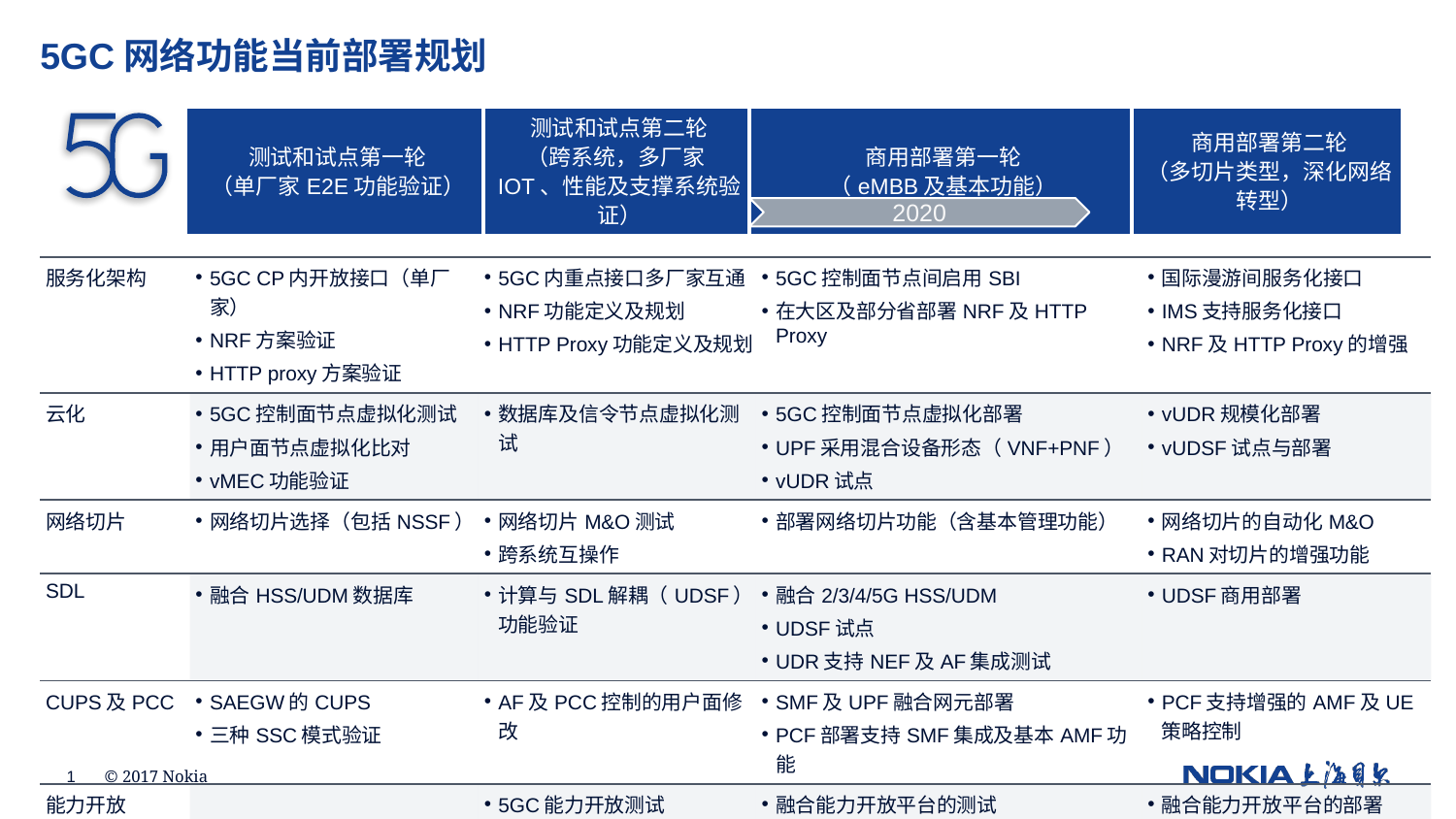

5GC网络功能当前部署规划
| 测试和试点第一轮 （单厂家E2E功能验证） | 测试和试点第二轮 （跨系统，多厂家IOT、性能及支撑系统验证） | 商用部署第一轮 （eMBB及基本功能） | 商用部署第二轮 （多切片类型，深化网络转型） |
| --- | --- | --- | --- |

2020
2021+
2018
2019
| 服务化架构 | 5GC CP内开放接口（单厂家） NRF方案验证 HTTP proxy方案验证 | 5GC内重点接口多厂家互通 NRF功能定义及规划 HTTP Proxy功能定义及规划 | 5GC控制面节点间启用SBI 在大区及部分省部署NRF及HTTP Proxy | 国际漫游间服务化接口 IMS支持服务化接口 NRF及HTTP Proxy的增强 |
| --- | --- | --- | --- | --- |
| 云化 | 5GC控制面节点虚拟化测试 用户面节点虚拟化比对 vMEC功能验证 | 数据库及信令节点虚拟化测试 | 5GC控制面节点虚拟化部署 UPF采用混合设备形态（VNF+PNF） vUDR试点 | vUDR规模化部署 vUDSF试点与部署 |
| 网络切片 | 网络切片选择（包括NSSF） | 网络切片M&O测试 跨系统互操作 | 部署网络切片功能（含基本管理功能） | 网络切片的自动化M&O RAN对切片的增强功能 |
| SDL | 融合HSS/UDM数据库 | 计算与SDL解耦（UDSF）功能验证 | 融合2/3/4/5G HSS/UDM UDSF试点 UDR支持NEF及AF集成测试 | UDSF商用部署 |
| CUPS及PCC | SAEGW的CUPS 三种SSC模式验证 | AF及PCC控制的用户面修改 | SMF及UPF融合网元部署 PCF部署支持SMF集成及基本AMF功能 | PCF支持增强的AMF及UE策略控制 |
| 能力开放 |  | 5GC能力开放测试 | 融合能力开放平台的测试 | 融合能力开放平台的部署 |
| 固移融合 |  | N3IWF测试 | 非3GPP接入语音方案测试 | 3GPP接入与非3GPP接入的协同部署 |